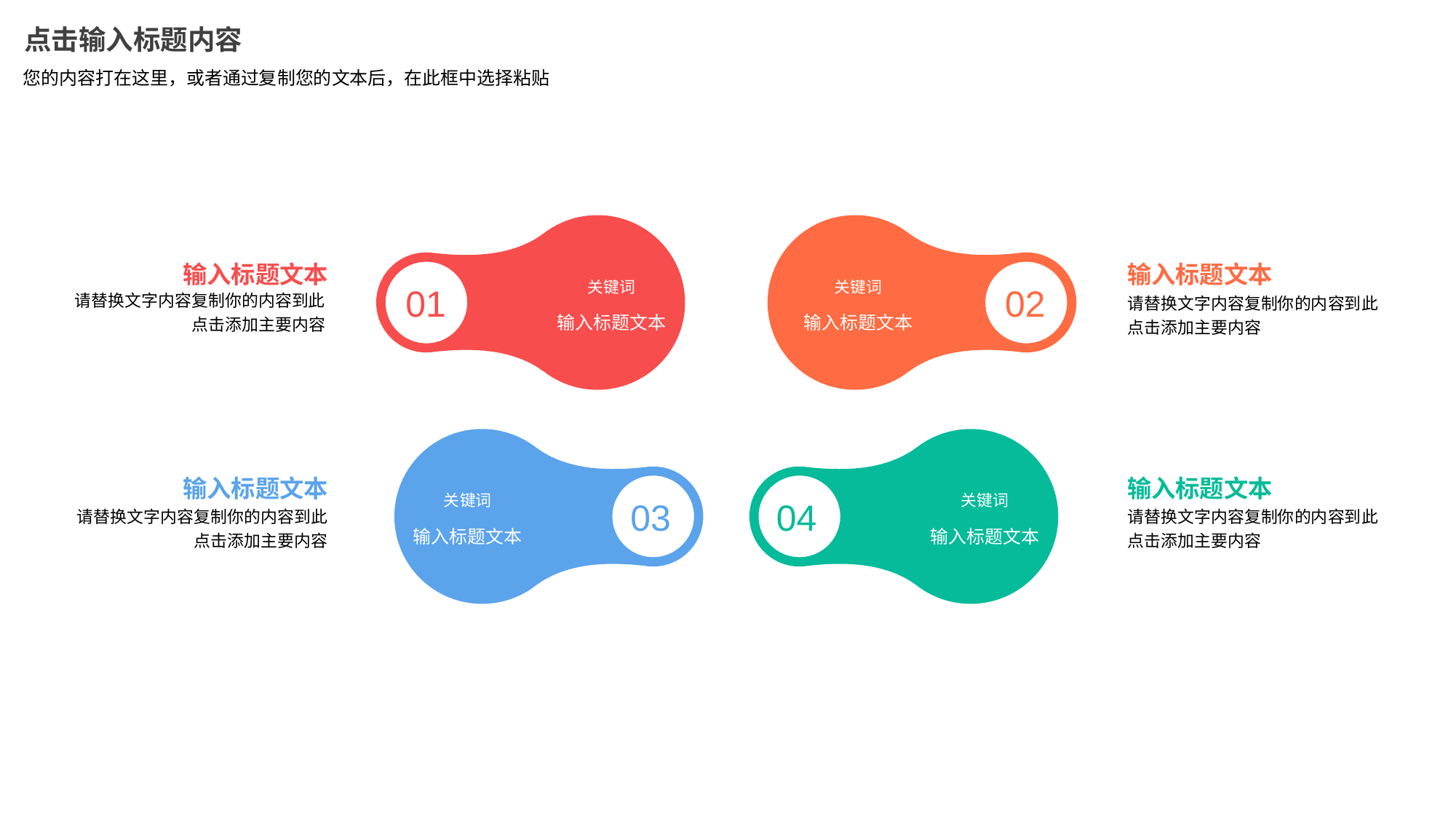

点击输入标题内容
您的内容打在这里，或者通过复制您的文本后，在此框中选择粘贴

关键词
输入标题文本
01

关键词
输入标题文本
02
输入标题文本
请替换文字内容复制你的内容到此
点击添加主要内容
输入标题文本
请替换文字内容复制你的内容到此
点击添加主要内容

关键词
输入标题文本
04

关键词
输入标题文本
03
输入标题文本
请替换文字内容复制你的内容到此
点击添加主要内容
输入标题文本
请替换文字内容复制你的内容到此
点击添加主要内容